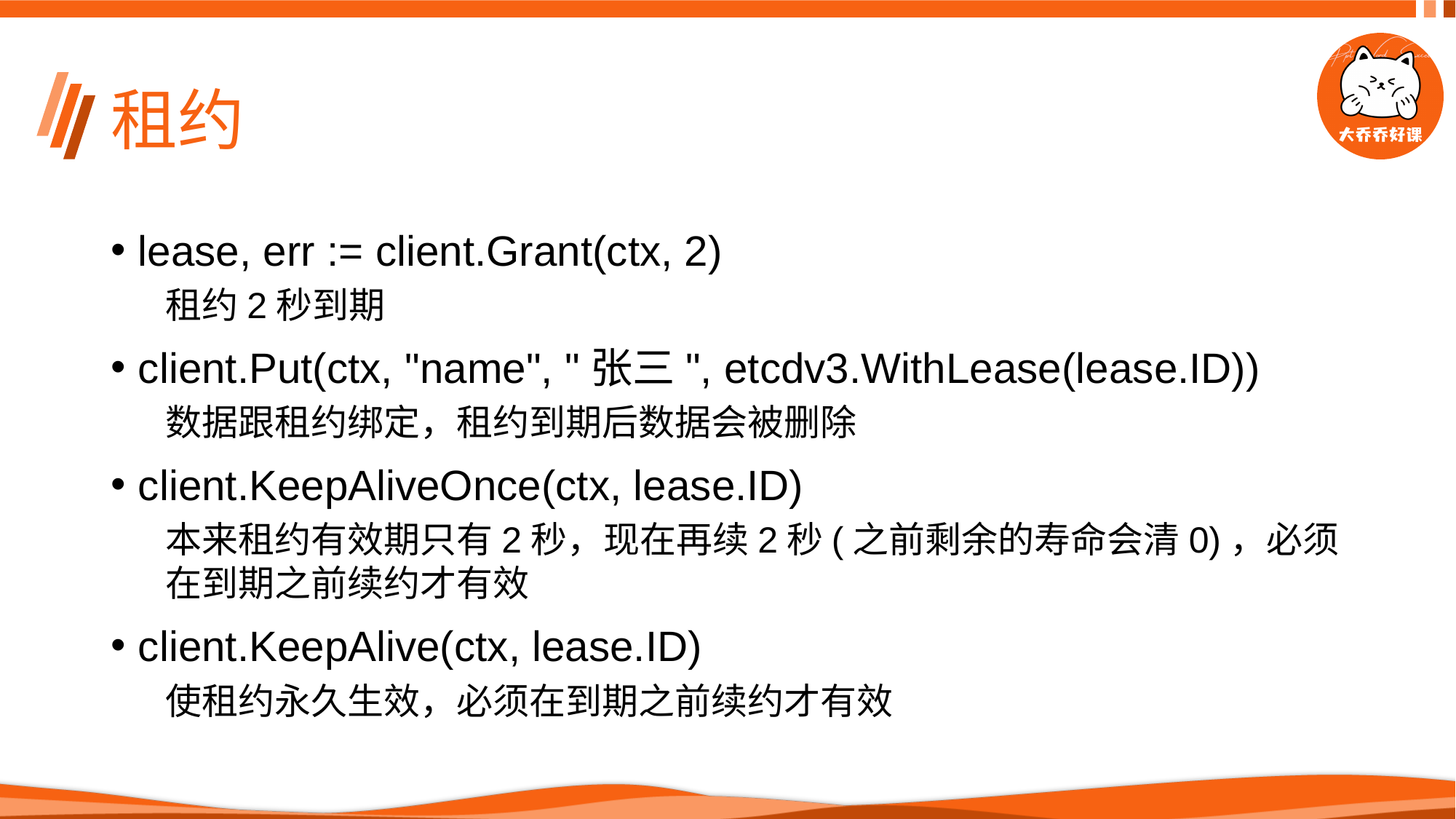

# 租约
lease, err := client.Grant(ctx, 2)
租约2秒到期
client.Put(ctx, "name", "张三", etcdv3.WithLease(lease.ID))
数据跟租约绑定，租约到期后数据会被删除
client.KeepAliveOnce(ctx, lease.ID)
本来租约有效期只有2秒，现在再续2秒(之前剩余的寿命会清0)，必须在到期之前续约才有效
client.KeepAlive(ctx, lease.ID)
使租约永久生效，必须在到期之前续约才有效